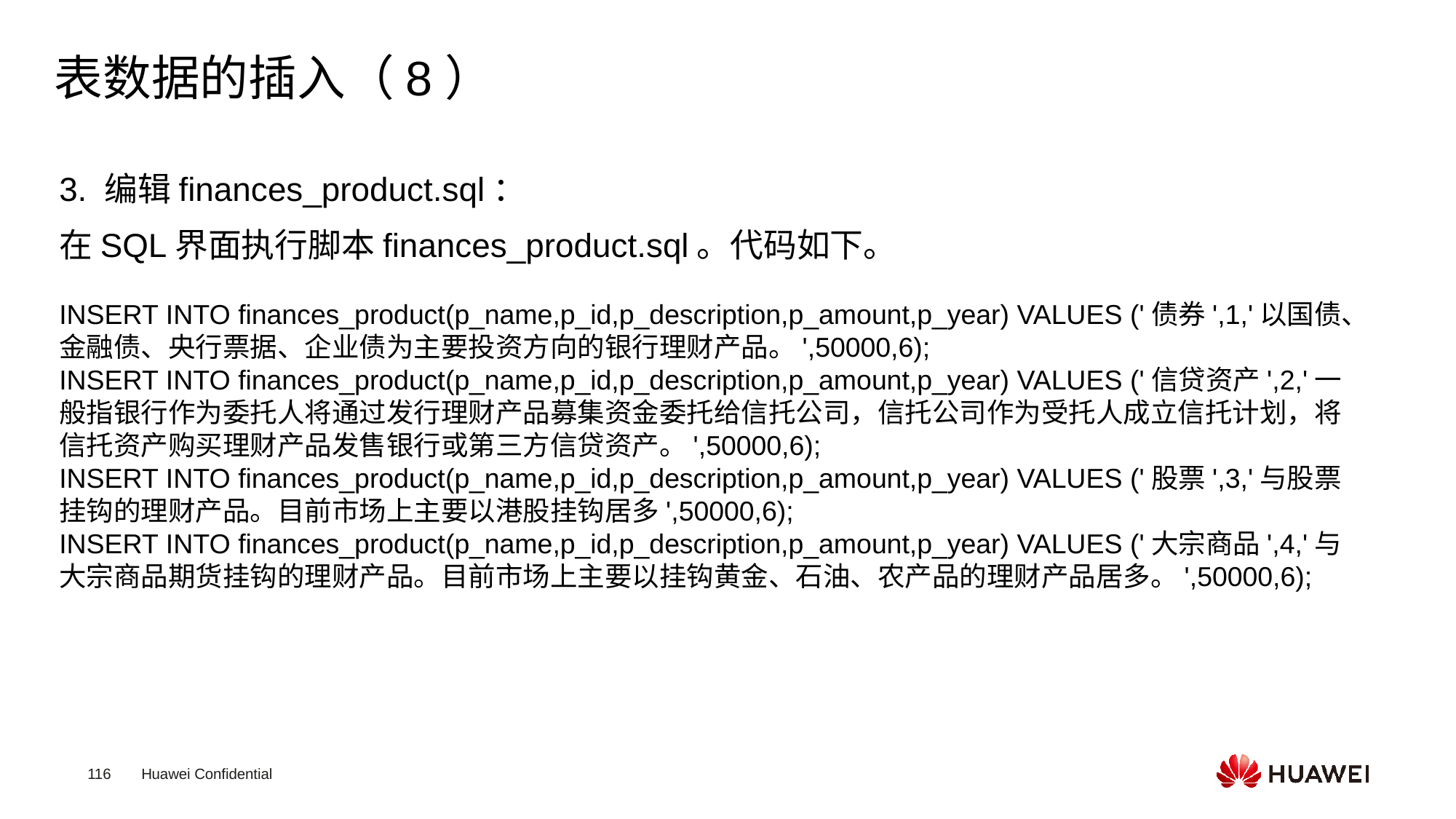

# 表数据的插入（8）
3. 编辑finances_product.sql：
在SQL界面执行脚本finances_product.sql。代码如下。

INSERT INTO finances_product(p_name,p_id,p_description,p_amount,p_year) VALUES ('债券',1,'以国债、金融债、央行票据、企业债为主要投资方向的银行理财产品。',50000,6);
INSERT INTO finances_product(p_name,p_id,p_description,p_amount,p_year) VALUES ('信贷资产',2,'一般指银行作为委托人将通过发行理财产品募集资金委托给信托公司，信托公司作为受托人成立信托计划，将信托资产购买理财产品发售银行或第三方信贷资产。',50000,6);
INSERT INTO finances_product(p_name,p_id,p_description,p_amount,p_year) VALUES ('股票',3,'与股票挂钩的理财产品。目前市场上主要以港股挂钩居多',50000,6);
INSERT INTO finances_product(p_name,p_id,p_description,p_amount,p_year) VALUES ('大宗商品',4,'与大宗商品期货挂钩的理财产品。目前市场上主要以挂钩黄金、石油、农产品的理财产品居多。',50000,6);
Text
Text
Text
Text
Text
Text
Text
Text
Text
Text
Text
Text
Text
Text
Text
Text
Text
Text
Text
Text
Text
Text
Text
Text
Text
Text
Text
Text
Text
Text
Text
Text
Text
Text
Text
Text
Text
Text
Text
Text
Text
Text
Text
Text
Text
Text